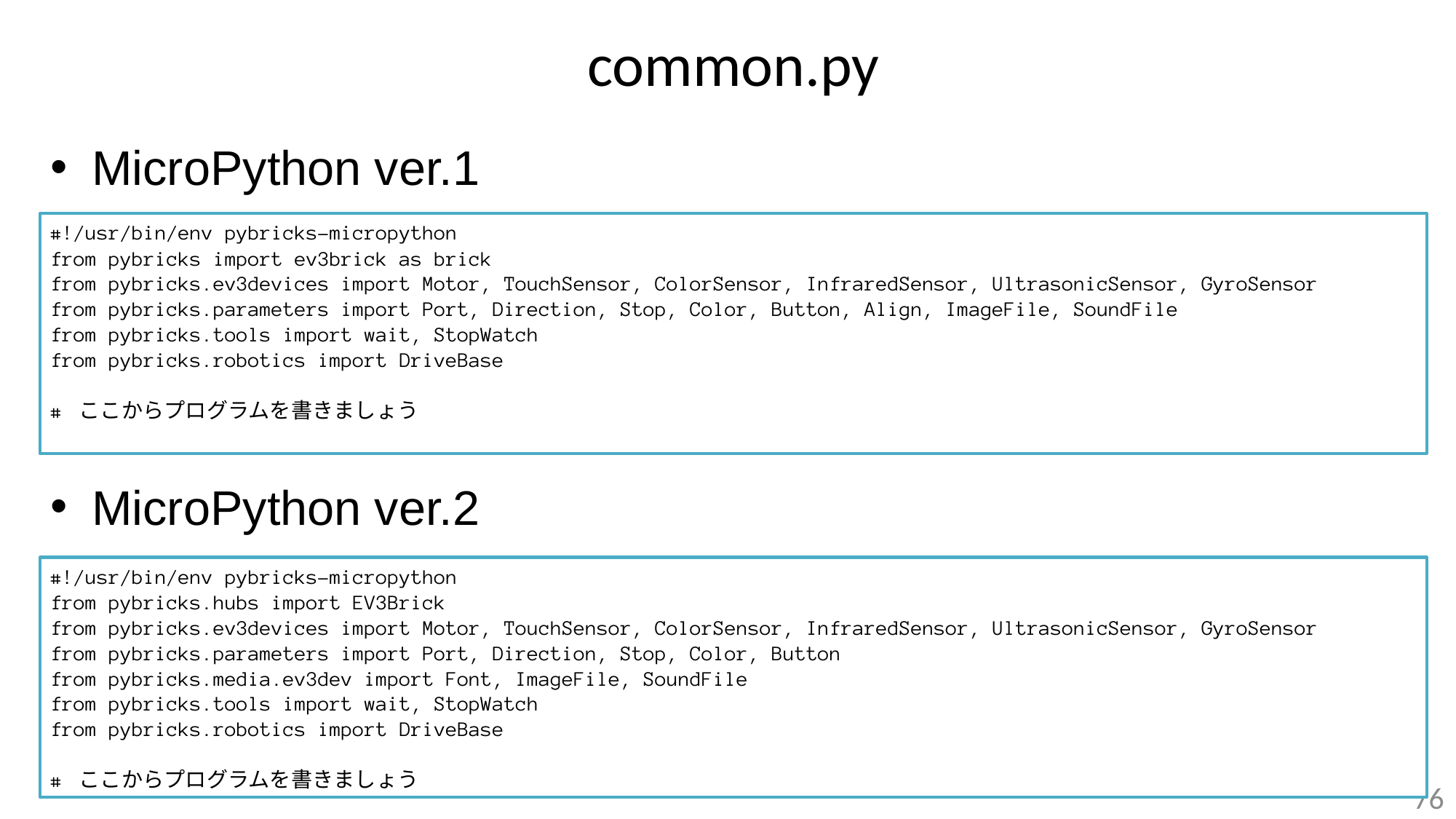

# common.py
MicroPython ver.1

MicroPython ver.2
#!/usr/bin/env pybricks-micropython
from pybricks import ev3brick as brick
from pybricks.ev3devices import Motor, TouchSensor, ColorSensor, InfraredSensor, UltrasonicSensor, GyroSensor
from pybricks.parameters import Port, Direction, Stop, Color, Button, Align, ImageFile, SoundFile
from pybricks.tools import wait, StopWatch
from pybricks.robotics import DriveBase

# ここからプログラムを書きましょう
#!/usr/bin/env pybricks-micropython
from pybricks.hubs import EV3Brick
from pybricks.ev3devices import Motor, TouchSensor, ColorSensor, InfraredSensor, UltrasonicSensor, GyroSensor
from pybricks.parameters import Port, Direction, Stop, Color, Button
from pybricks.media.ev3dev import Font, ImageFile, SoundFile
from pybricks.tools import wait, StopWatch
from pybricks.robotics import DriveBase

# ここからプログラムを書きましょう
76